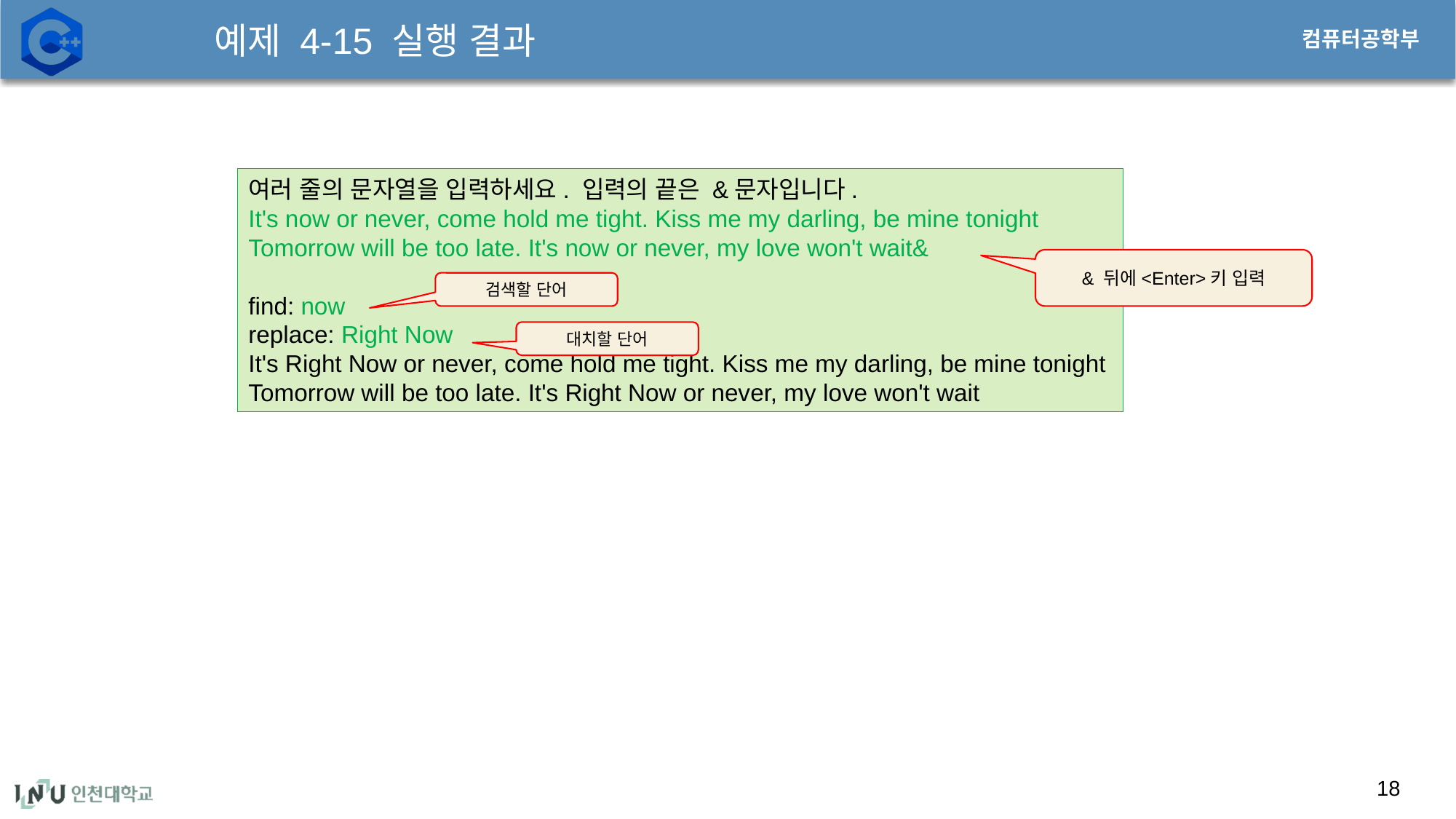

# 예제 4-15 실행 결과

여러 줄의 문자열을 입력하세요. 입력의 끝은 &문자입니다.
It's now or never, come hold me tight. Kiss me my darling, be mine tonight
Tomorrow will be too late. It's now or never, my love won't wait&

find: now
replace: Right Now
It's Right Now or never, come hold me tight. Kiss me my darling, be mine tonight
Tomorrow will be too late. It's Right Now or never, my love won't wait
& 뒤에<Enter>키 입력
검색할 단어
대치할 단어